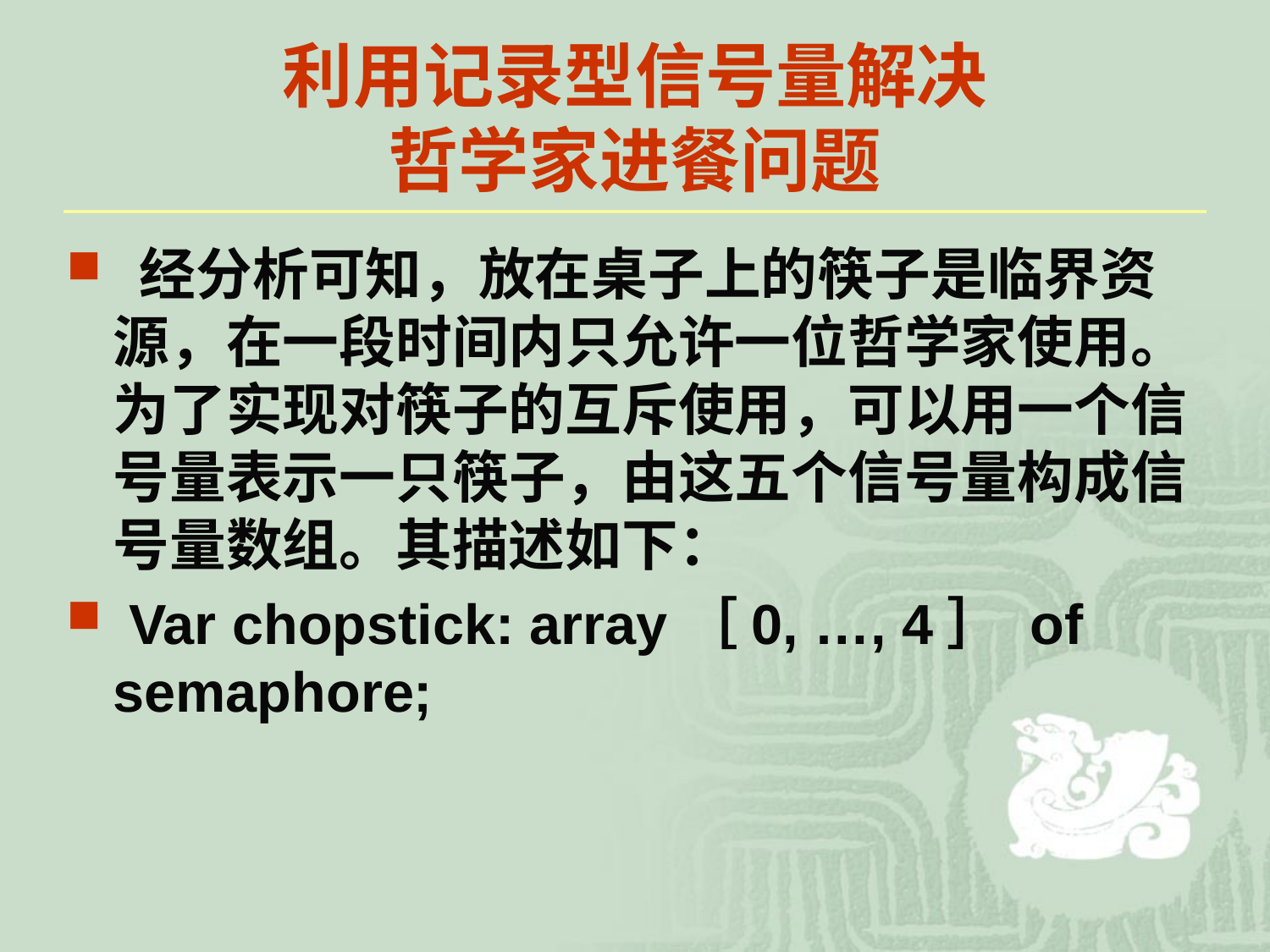

利用记录型信号量解决
哲学家进餐问题
 经分析可知，放在桌子上的筷子是临界资源，在一段时间内只允许一位哲学家使用。为了实现对筷子的互斥使用，可以用一个信号量表示一只筷子，由这五个信号量构成信号量数组。其描述如下：
 Var chopstick: array［0, …, 4］ of semaphore;